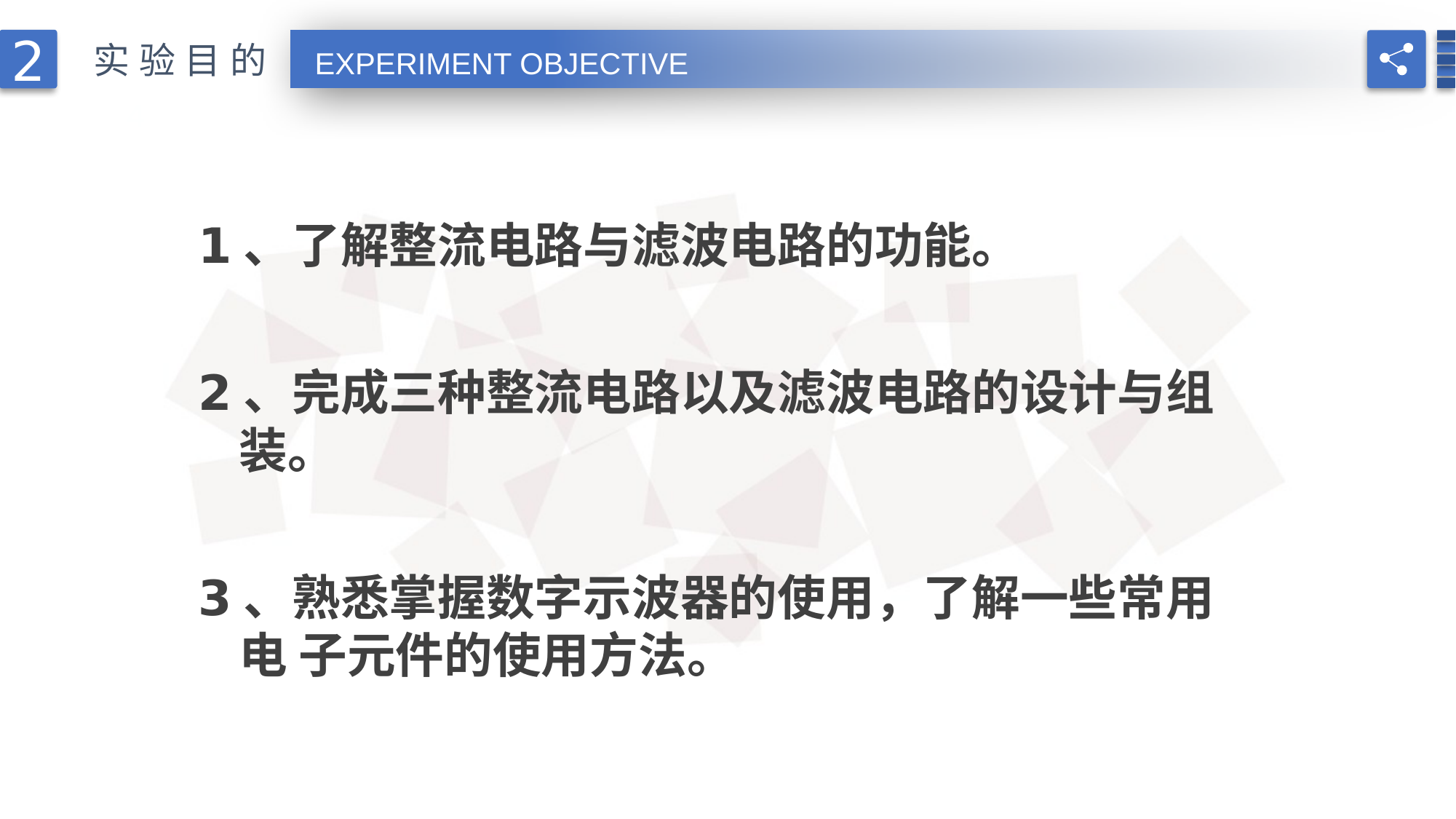

2

实验目的
EXPERIMENT OBJECTIVE
4
1、了解整流电路与滤波电路的功能。

2、完成三种整流电路以及滤波电路的设计与组装。

3、熟悉掌握数字示波器的使用，了解一些常用电 子元件的使用方法。